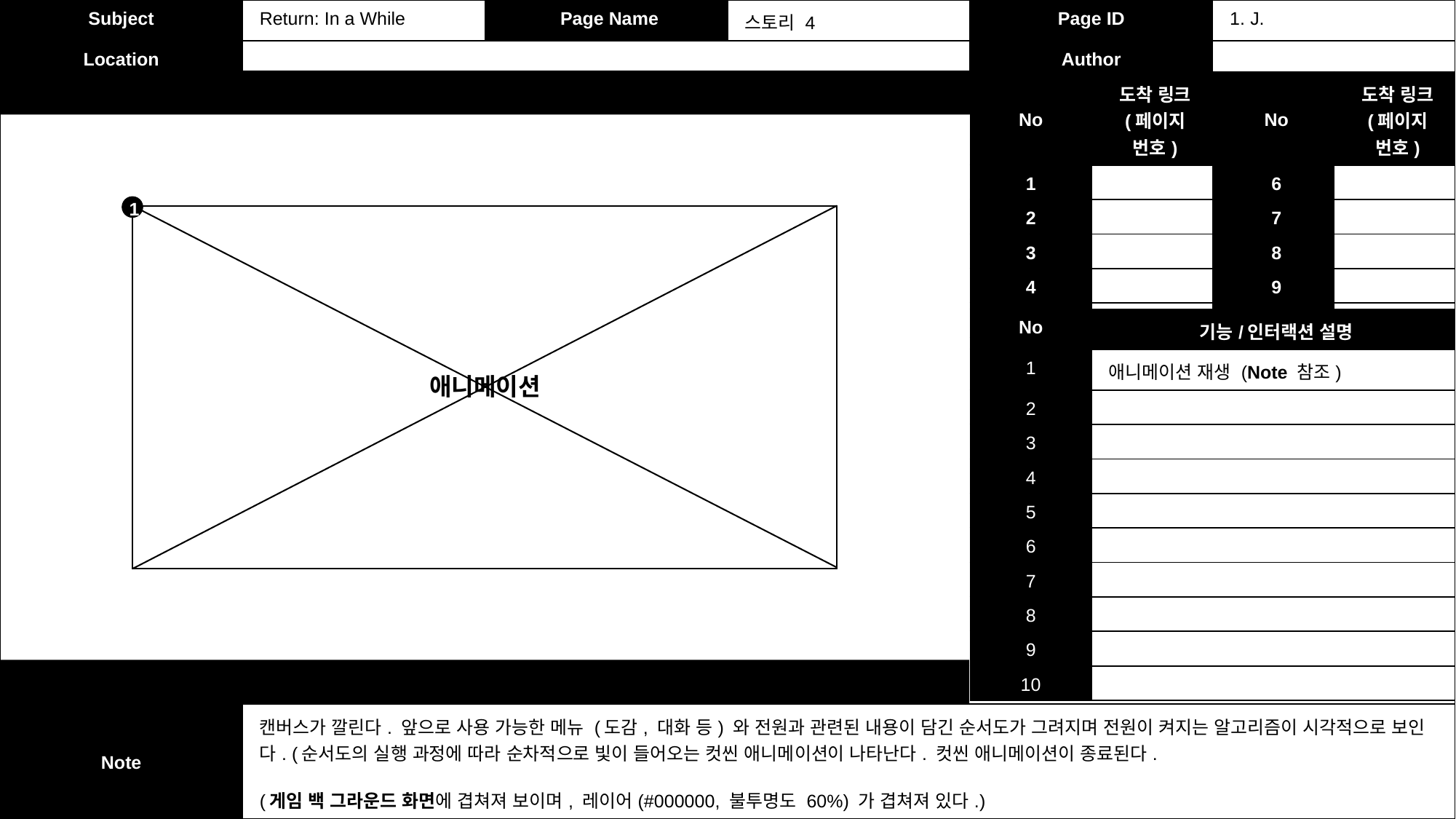

| Subject | Return: In a While | Page Name | 스토리 4 | Page ID | 1. J. |
| --- | --- | --- | --- | --- | --- |
| Location |  |  |  | Author |  |

| No | 도착 링크 (페이지 번호) | No | 도착 링크 (페이지 번호) |
| --- | --- | --- | --- |
| 1 |  | 6 |  |
| 2 |  | 7 |  |
| 3 |  | 8 |  |
| 4 |  | 9 |  |
| 5 |  | 10 |  |
1

부품 1
자리
| No | 기능/인터랙션 설명 |
| --- | --- |
| 1 | 애니메이션 재생 (Note 참조) |
| 2 |  |
| 3 |  |
| 4 |  |
| 5 |  |
| 6 |  |
| 7 |  |
| 8 |  |
| 9 |  |
| 10 |  |
애니메이션
부품 2
자리

| Note | 캔버스가 깔린다. 앞으로 사용 가능한 메뉴 (도감, 대화 등) 와 전원과 관련된 내용이 담긴 순서도가 그려지며 전원이 켜지는 알고리즘이 시각적으로 보인다. (순서도의 실행 과정에 따라 순차적으로 빛이 들어오는 컷씬 애니메이션이 나타난다. 컷씬 애니메이션이 종료된다. (게임 백 그라운드 화면에 겹쳐져 보이며, 레이어(#000000, 불투명도 60%) 가 겹쳐져 있다.) |
| --- | --- |